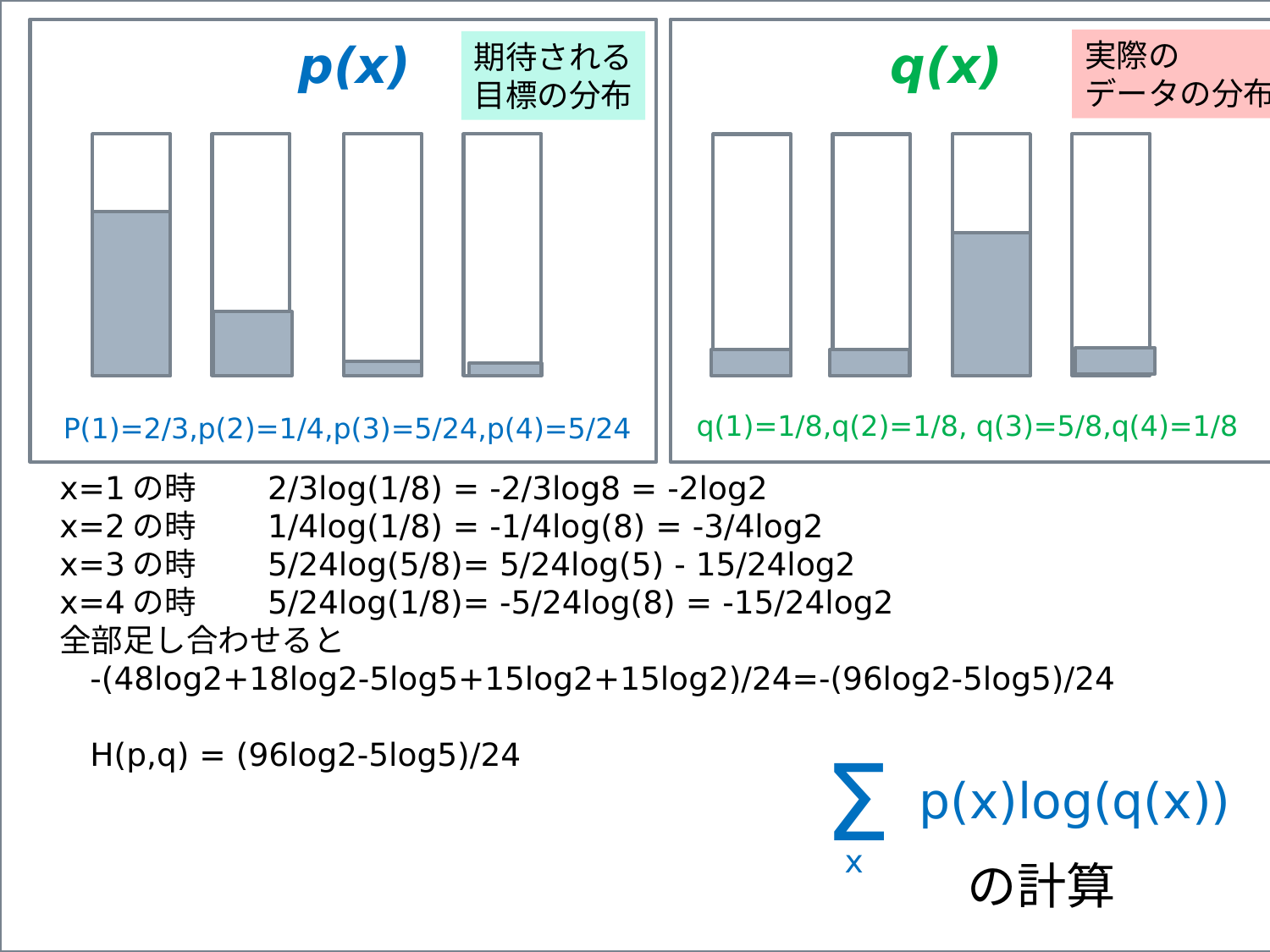

p(x)                            q(x)
実際の
データの分布
期待される
目標の分布

q(1)=1/8,q(2)=1/8, q(3)=5/8,q(4)=1/8
P(1)=2/3,p(2)=1/4,p(3)=5/24,p(4)=5/24
x=1の時　　2/3log(1/8) = -2/3log8 = -2log2
x=2の時　　1/4log(1/8) = -1/4log(8) = -3/4log2
x=3の時　　5/24log(5/8)= 5/24log(5) - 15/24log2
x=4の時　　5/24log(1/8)= -5/24log(8) = -15/24log2
全部足し合わせると
   -(48log2+18log2-5log5+15log2+15log2)/24=-(96log2-5log5)/24

   H(p,q) = (96log2-5log5)/24
Σ
p(x)log(q(x))
 x
の計算